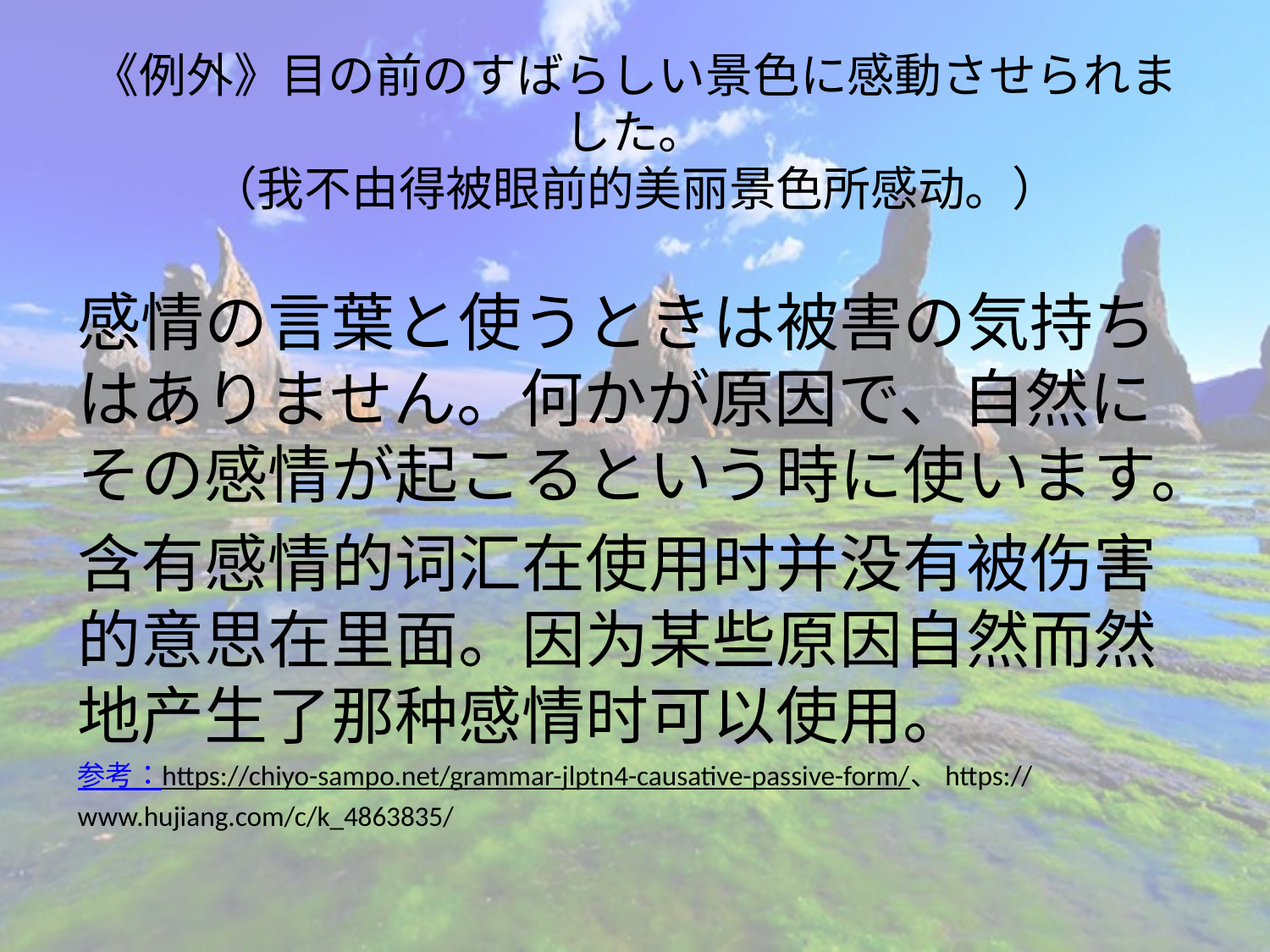

# 《例外》目の前のすばらしい景色に感動させられました。 （我不由得被眼前的美丽景色所感动。）
感情の言葉と使うときは被害の気持ちはありません。何かが原因で、自然にその感情が起こるという時に使います。
含有感情的词汇在使用时并没有被伤害的意思在里面。因为某些原因自然而然地产生了那种感情时可以使用。
参考：https://chiyo-sampo.net/grammar-jlptn4-causative-passive-form/、https://www.hujiang.com/c/k_4863835/